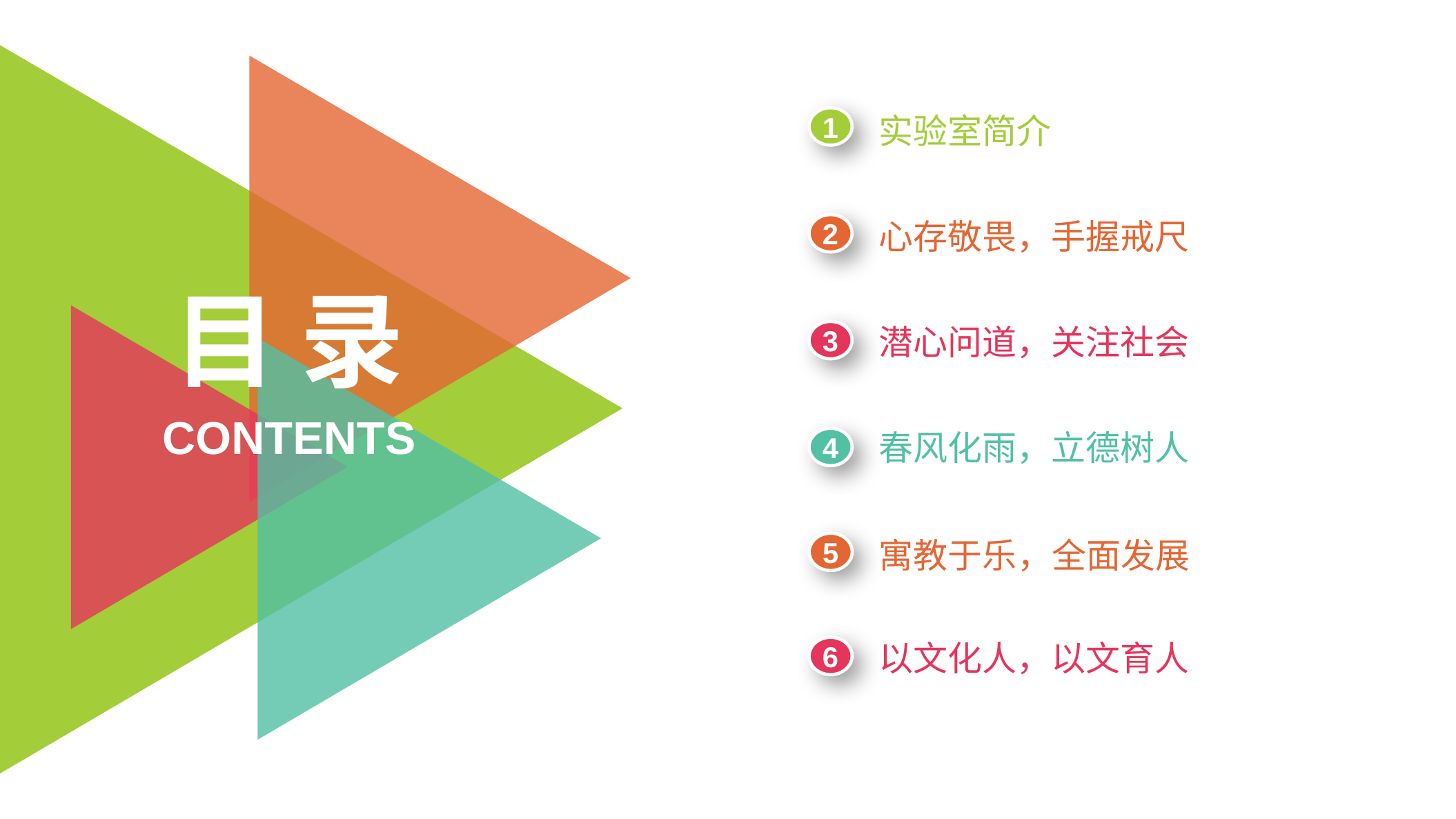

1
实验室简介
2
心存敬畏，手握戒尺
潜心问道，关注社会
3
春风化雨，立德树人
4
5
寓教于乐，全面发展
以文化人，以文育人
6
目 录

CONTENTS